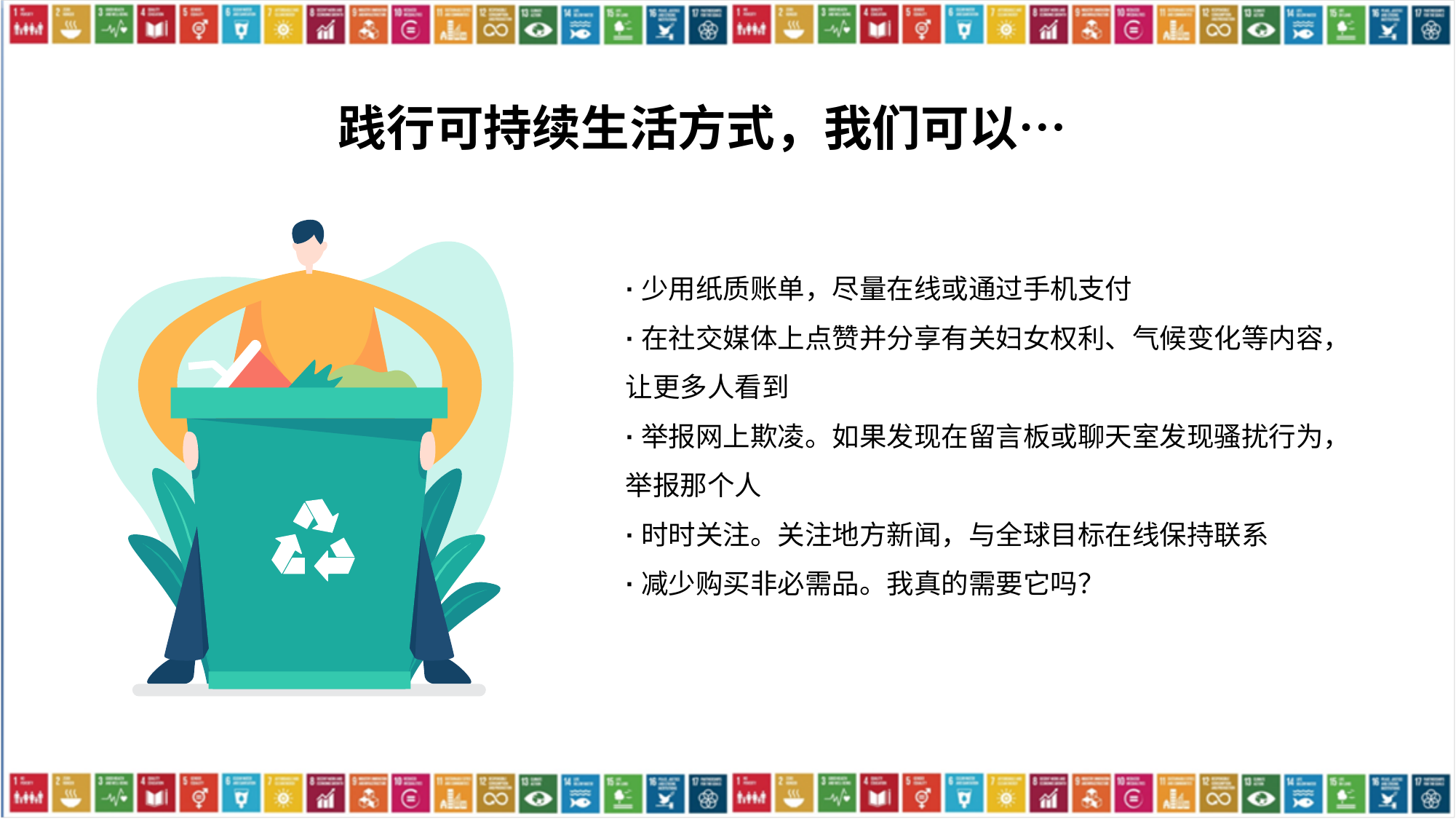

践行可持续生活方式，我们可以…

·少用纸质账单，尽量在线或通过手机支付
·在社交媒体上点赞并分享有关妇女权利、气候变化等内容，让更多人看到
·举报网上欺凌。如果发现在留言板或聊天室发现骚扰行为，举报那个人
·时时关注。关注地方新闻，与全球目标在线保持联系
·减少购买非必需品。我真的需要它吗？